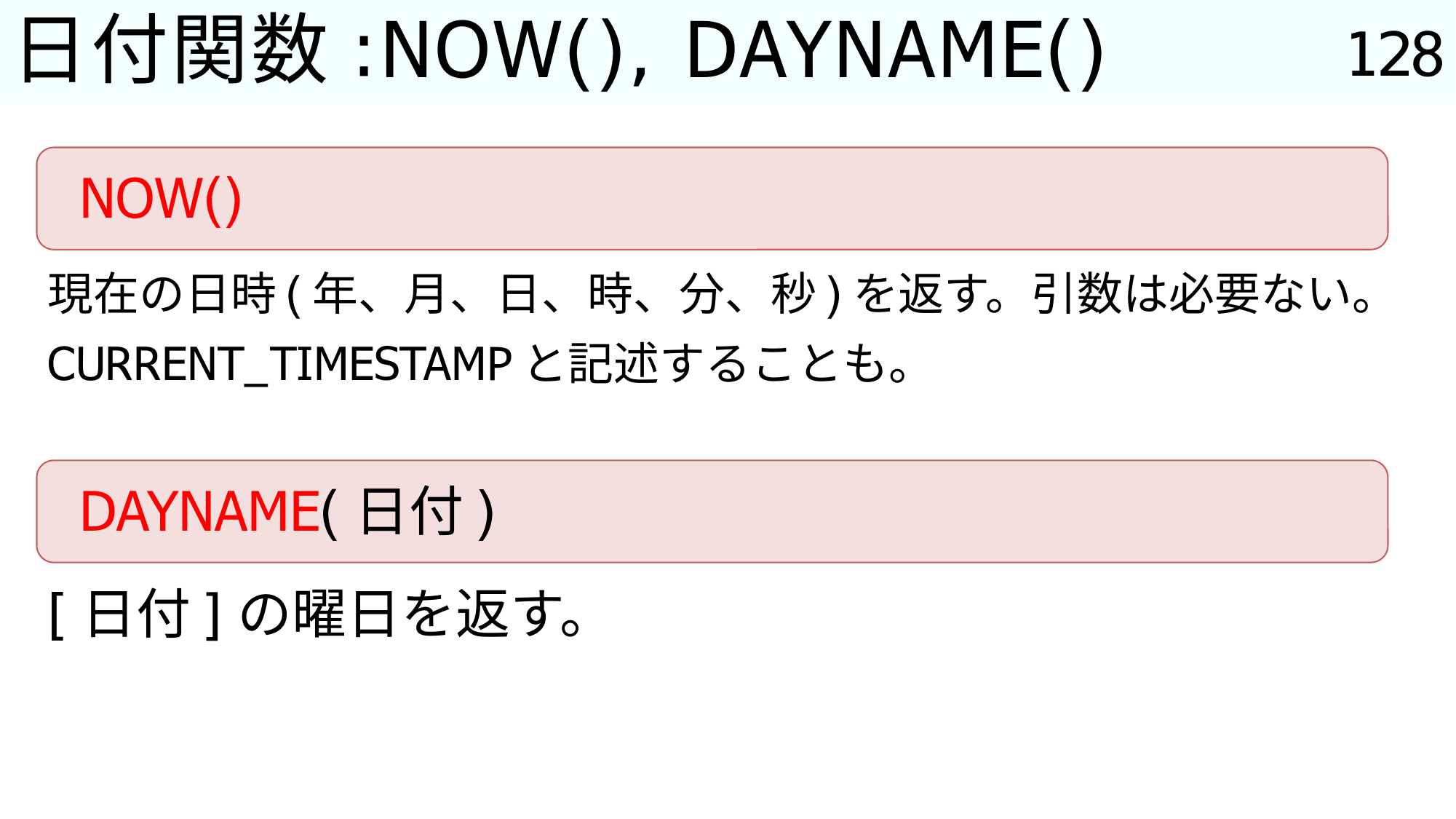

128
# 日付関数:NOW(), DAYNAME()

NOW()
現在の日時(年、月、日、時、分、秒)を返す。引数は必要ない。
CURRENT_TIMESTAMPと記述することも。

DAYNAME(日付)
[日付]の曜日を返す。